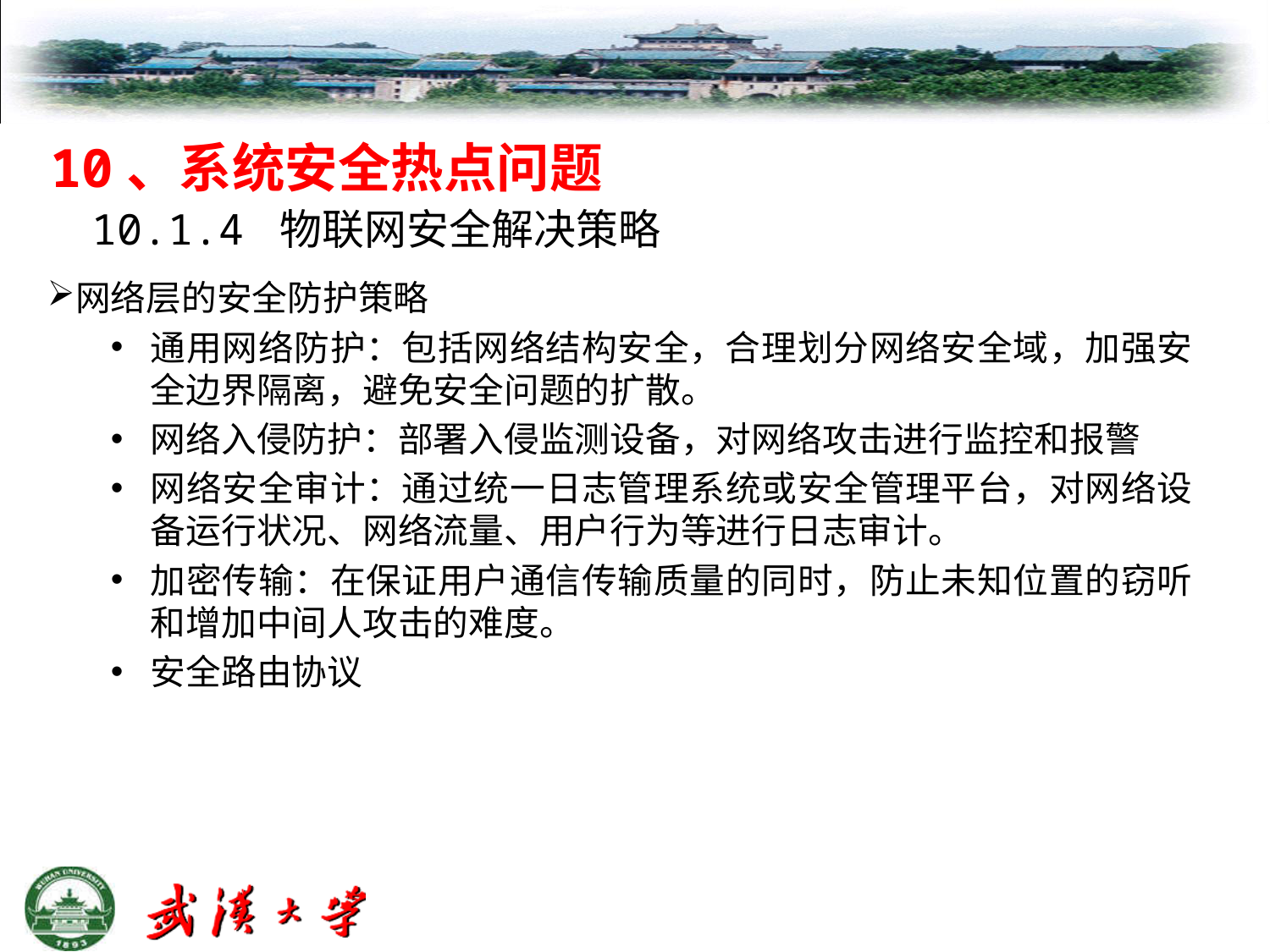

10、系统安全热点问题
10.1.4 物联网安全解决策略
网络层的安全防护策略
通用网络防护：包括网络结构安全，合理划分网络安全域，加强安全边界隔离，避免安全问题的扩散。
网络入侵防护：部署入侵监测设备，对网络攻击进行监控和报警
网络安全审计：通过统一日志管理系统或安全管理平台，对网络设备运行状况、网络流量、用户行为等进行日志审计。
加密传输：在保证用户通信传输质量的同时，防止未知位置的窃听和增加中间人攻击的难度。
安全路由协议